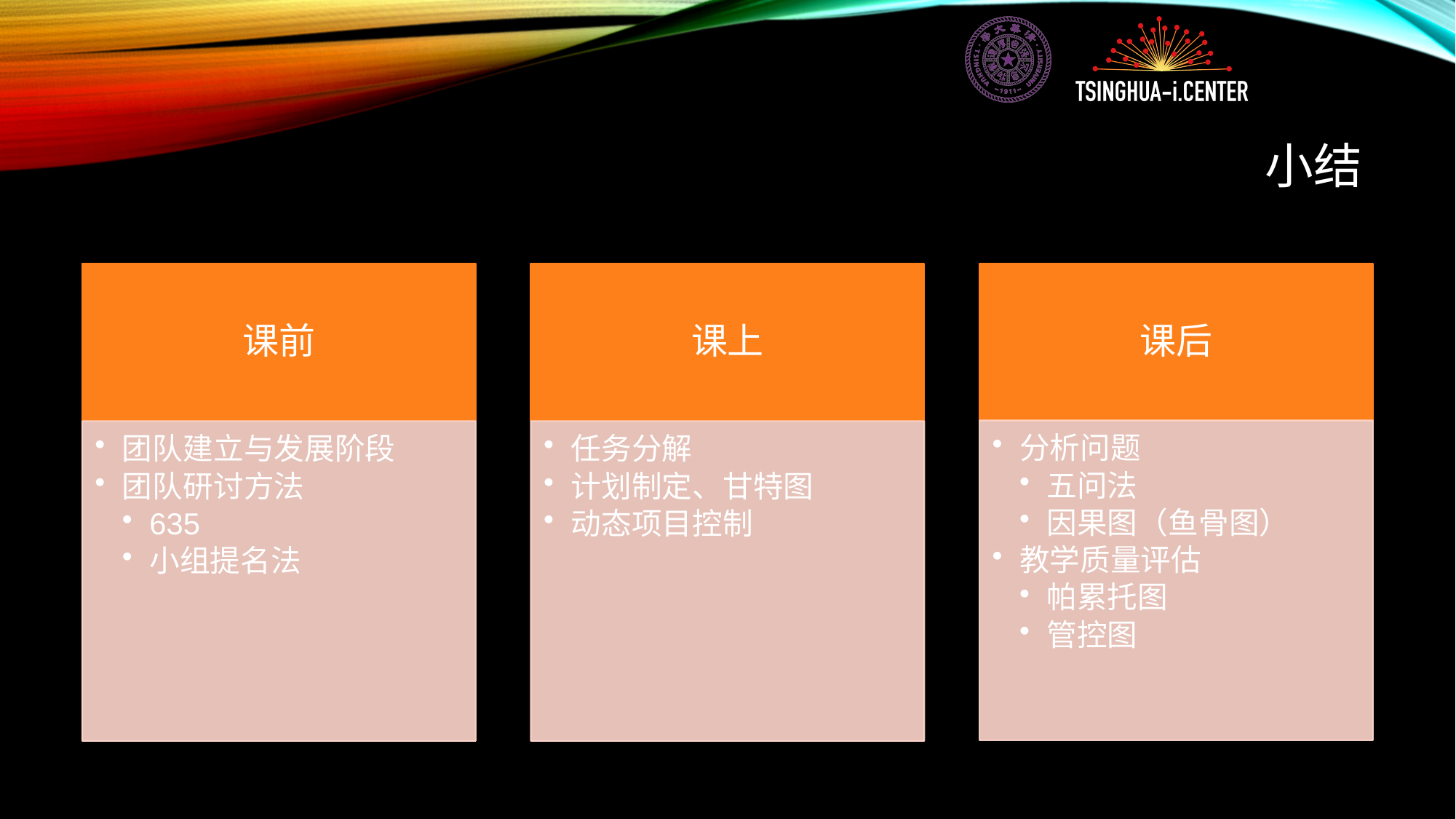

# 小结
课前
团队建立与发展阶段
团队研讨方法
635
小组提名法
课上
任务分解
计划制定、甘特图
动态项目控制
课后
分析问题
五问法
因果图（鱼骨图）
教学质量评估
帕累托图
管控图